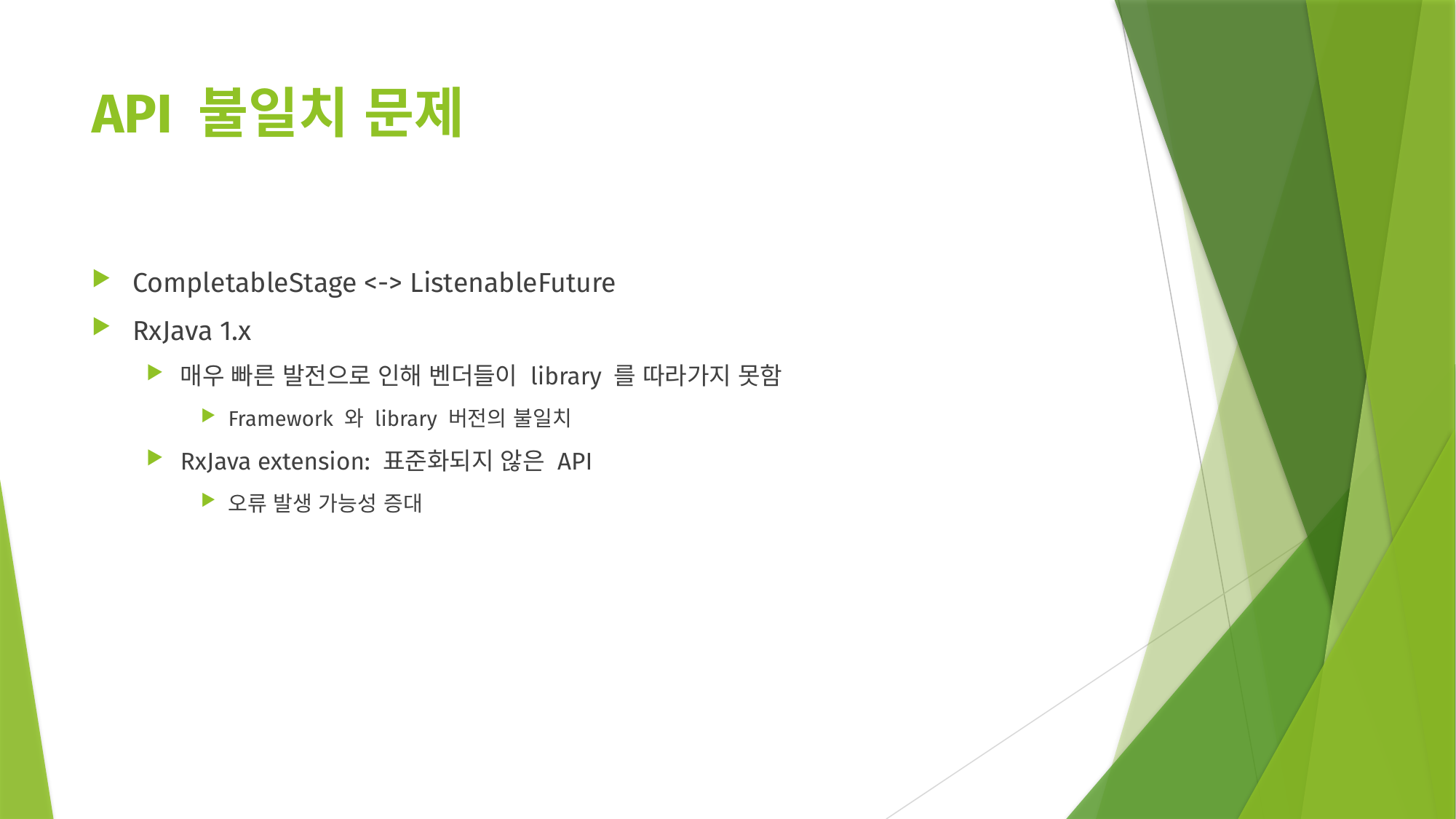

# API 불일치 문제
CompletableStage <-> ListenableFuture
RxJava 1.x
매우 빠른 발전으로 인해 벤더들이 library 를 따라가지 못함
Framework 와 library 버전의 불일치
RxJava extension: 표준화되지 않은 API
오류 발생 가능성 증대